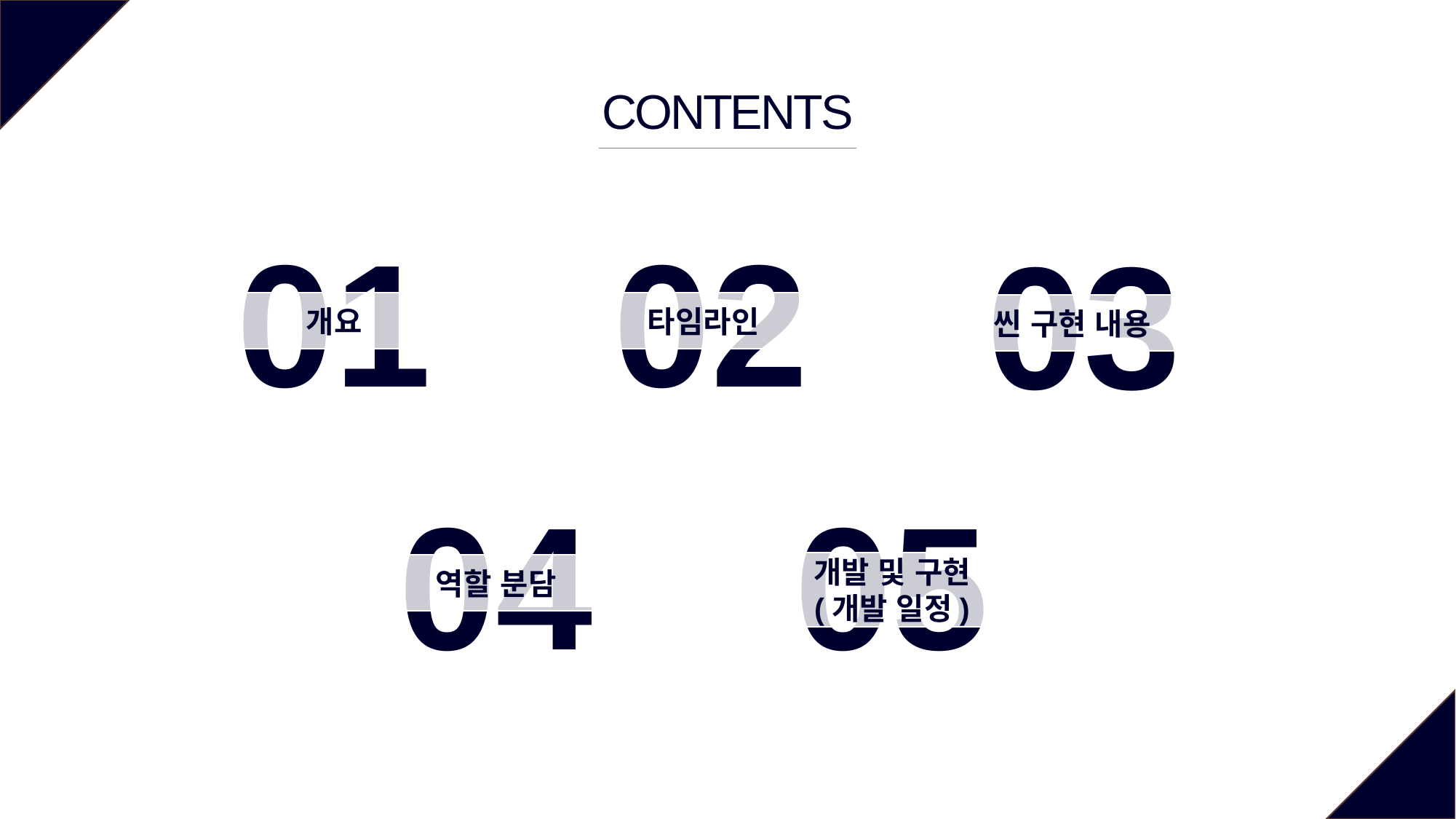

CONTENTS
01
02
타임라인
03
씬 구현 내용
개요
04
역할 분담
05
개발 및 구현
(개발 일정)